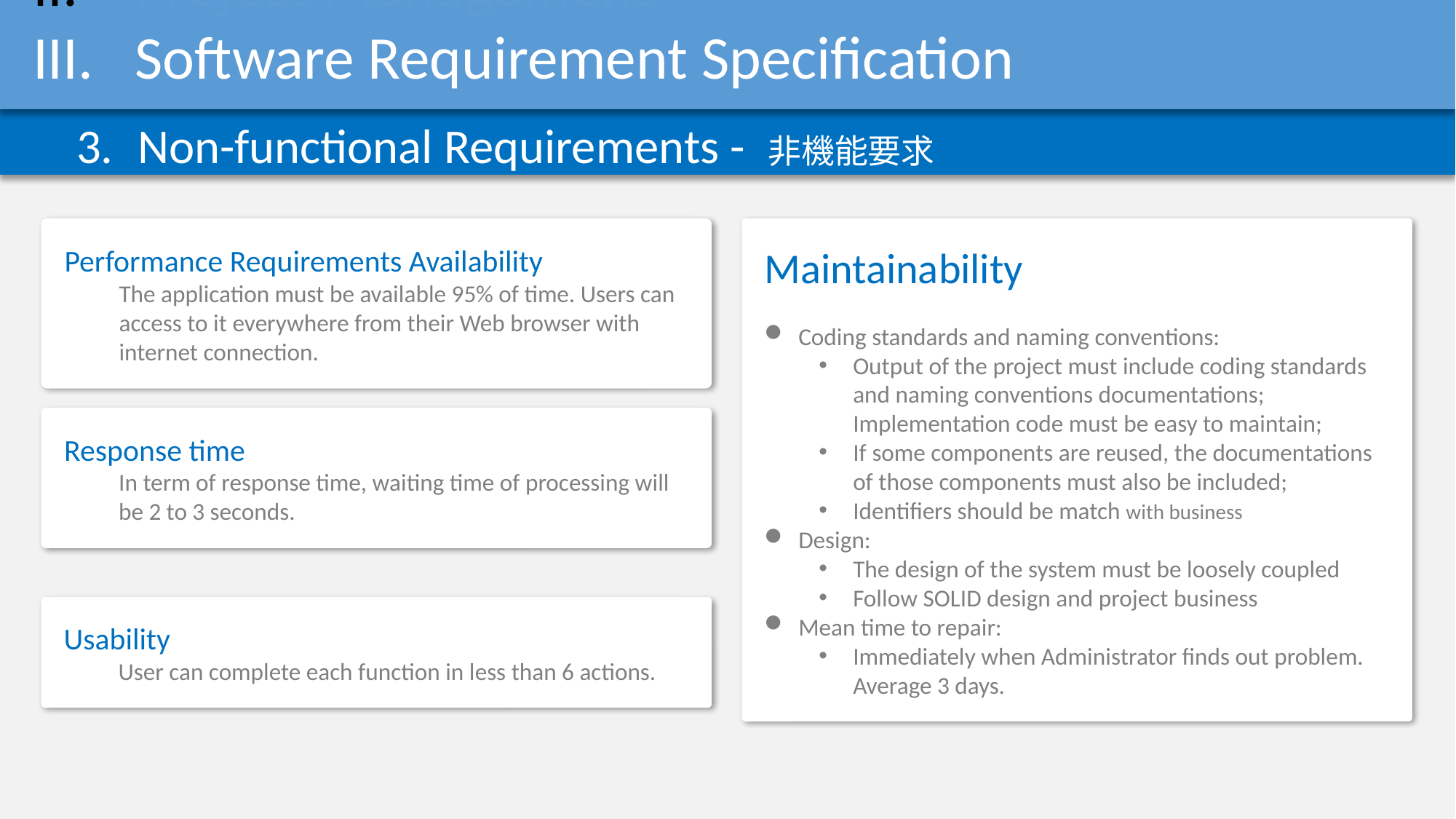

Introduction
Project Management
Software Requirement Specification

Non-functional Requirements - 非機能要求
Performance Requirements Availability
The application must be available 95% of time. Users can access to it everywhere from their Web browser with internet connection.
Maintainability

Coding standards and naming conventions:
Output of the project must include coding standards and naming conventions documentations; Implementation code must be easy to maintain;
If some components are reused, the documentations of those components must also be included;
Identifiers should be match with business
Design:
The design of the system must be loosely coupled
Follow SOLID design and project business
Mean time to repair:
Immediately when Administrator finds out problem. Average 3 days.
Response time
In term of response time, waiting time of processing will be 2 to 3 seconds.
Usability
User can complete each function in less than 6 actions.